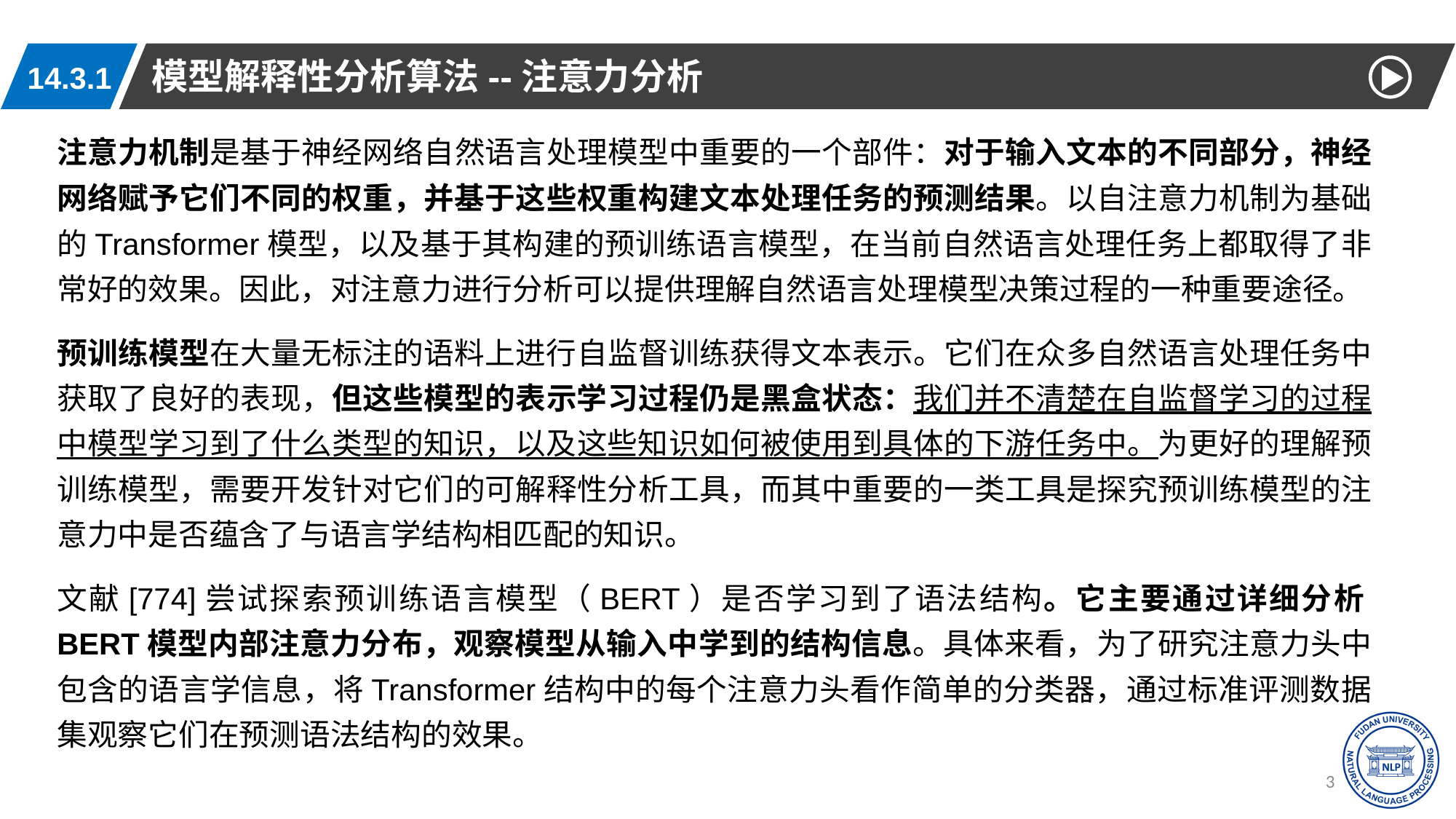

模型解释性分析算法--注意力分析
14.3.1

注意力机制是基于神经网络自然语言处理模型中重要的一个部件：对于输入文本的不同部分，神经网络赋予它们不同的权重，并基于这些权重构建文本处理任务的预测结果。以自注意力机制为基础的Transformer模型，以及基于其构建的预训练语言模型，在当前自然语言处理任务上都取得了非常好的效果。因此，对注意力进行分析可以提供理解自然语言处理模型决策过程的一种重要途径。
预训练模型在大量无标注的语料上进行自监督训练获得文本表示。它们在众多自然语言处理任务中获取了良好的表现，但这些模型的表示学习过程仍是黑盒状态：我们并不清楚在自监督学习的过程中模型学习到了什么类型的知识，以及这些知识如何被使用到具体的下游任务中。为更好的理解预训练模型，需要开发针对它们的可解释性分析工具，而其中重要的一类工具是探究预训练模型的注意力中是否蕴含了与语言学结构相匹配的知识。
文献[774]尝试探索预训练语言模型（BERT）是否学习到了语法结构。它主要通过详细分析BERT模型内部注意力分布，观察模型从输入中学到的结构信息。具体来看，为了研究注意力头中包含的语言学信息，将Transformer结构中的每个注意力头看作简单的分类器，通过标准评测数据集观察它们在预测语法结构的效果。
38